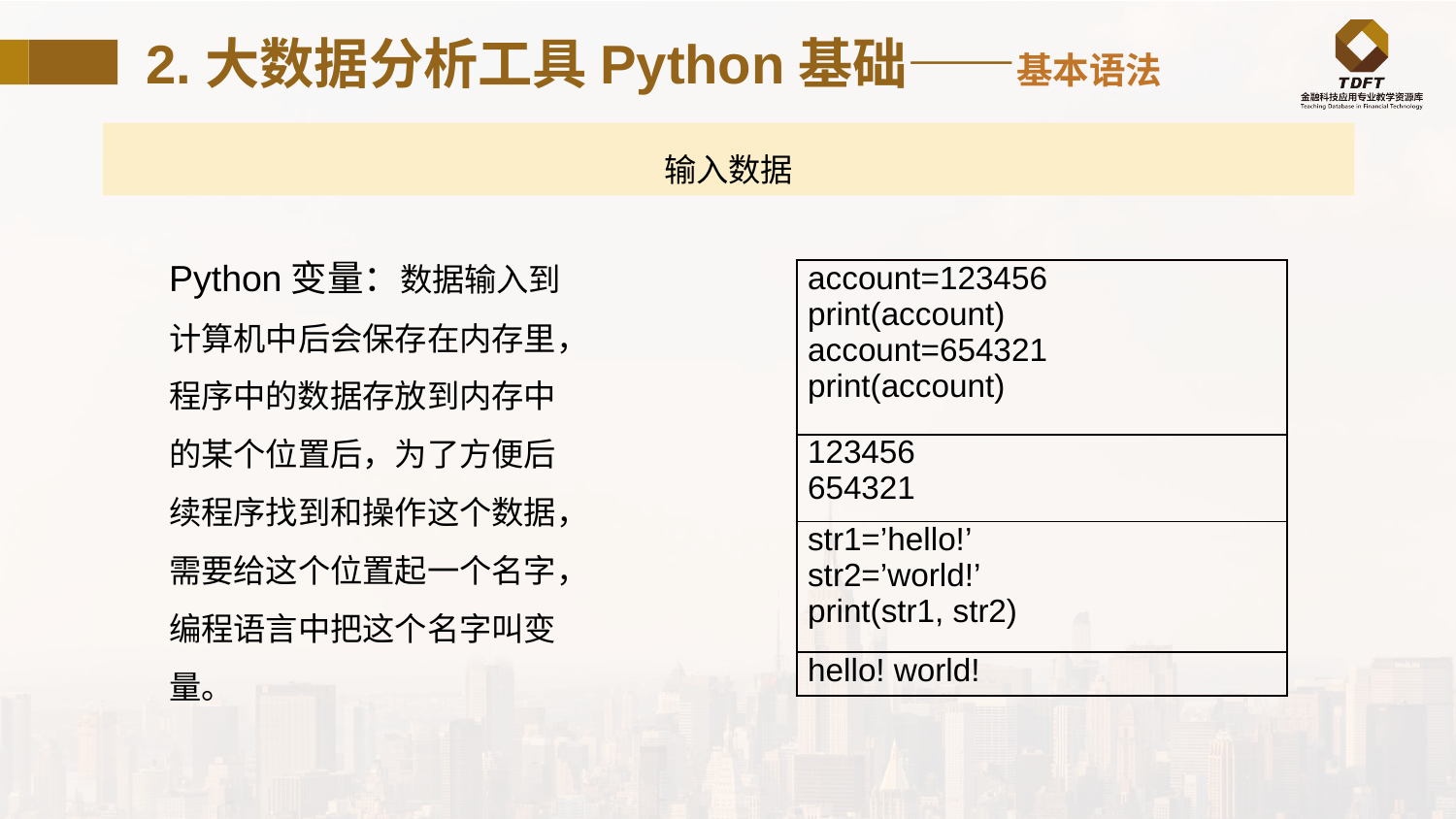

2.大数据分析工具Python基础——基本语法

输入数据
Python变量：数据输入到计算机中后会保存在内存里，程序中的数据存放到内存中的某个位置后，为了方便后续程序找到和操作这个数据，需要给这个位置起一个名字，编程语言中把这个名字叫变量。
| account=123456 print(account) account=654321 print(account) |
| --- |
| 123456 654321 |
| str1=’hello!’ str2=’world!’ print(str1, str2) |
| hello! world! |